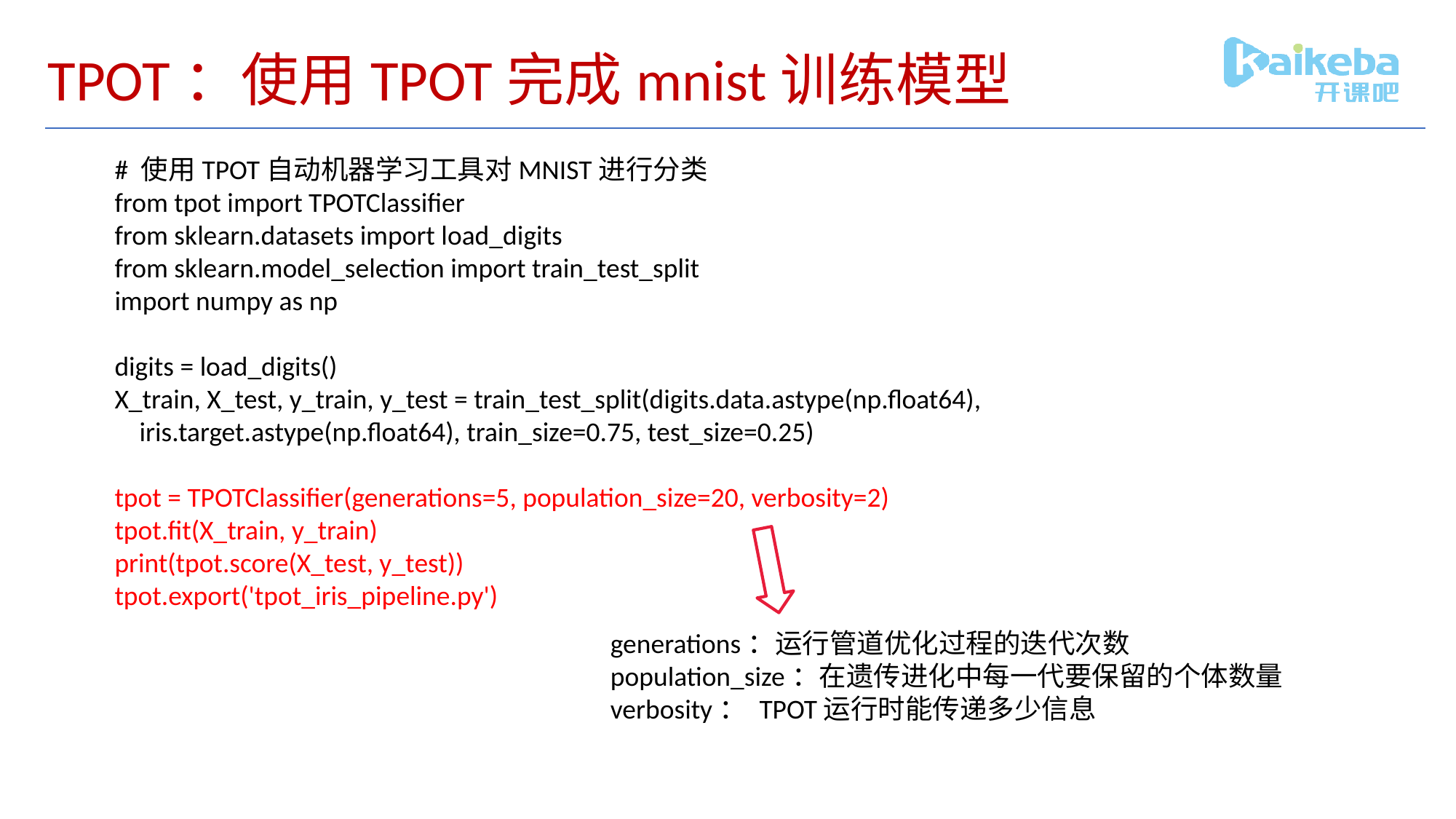

# TPOT：使用TPOT完成mnist训练模型
# 使用TPOT自动机器学习工具对MNIST进行分类
from tpot import TPOTClassifier
from sklearn.datasets import load_digits
from sklearn.model_selection import train_test_split
import numpy as np

digits = load_digits()
X_train, X_test, y_train, y_test = train_test_split(digits.data.astype(np.float64),
    iris.target.astype(np.float64), train_size=0.75, test_size=0.25)

tpot = TPOTClassifier(generations=5, population_size=20, verbosity=2)
tpot.fit(X_train, y_train)
print(tpot.score(X_test, y_test))
tpot.export('tpot_iris_pipeline.py')

generations：运行管道优化过程的迭代次数
population_size：在遗传进化中每一代要保留的个体数量
verbosity： TPOT运行时能传递多少信息